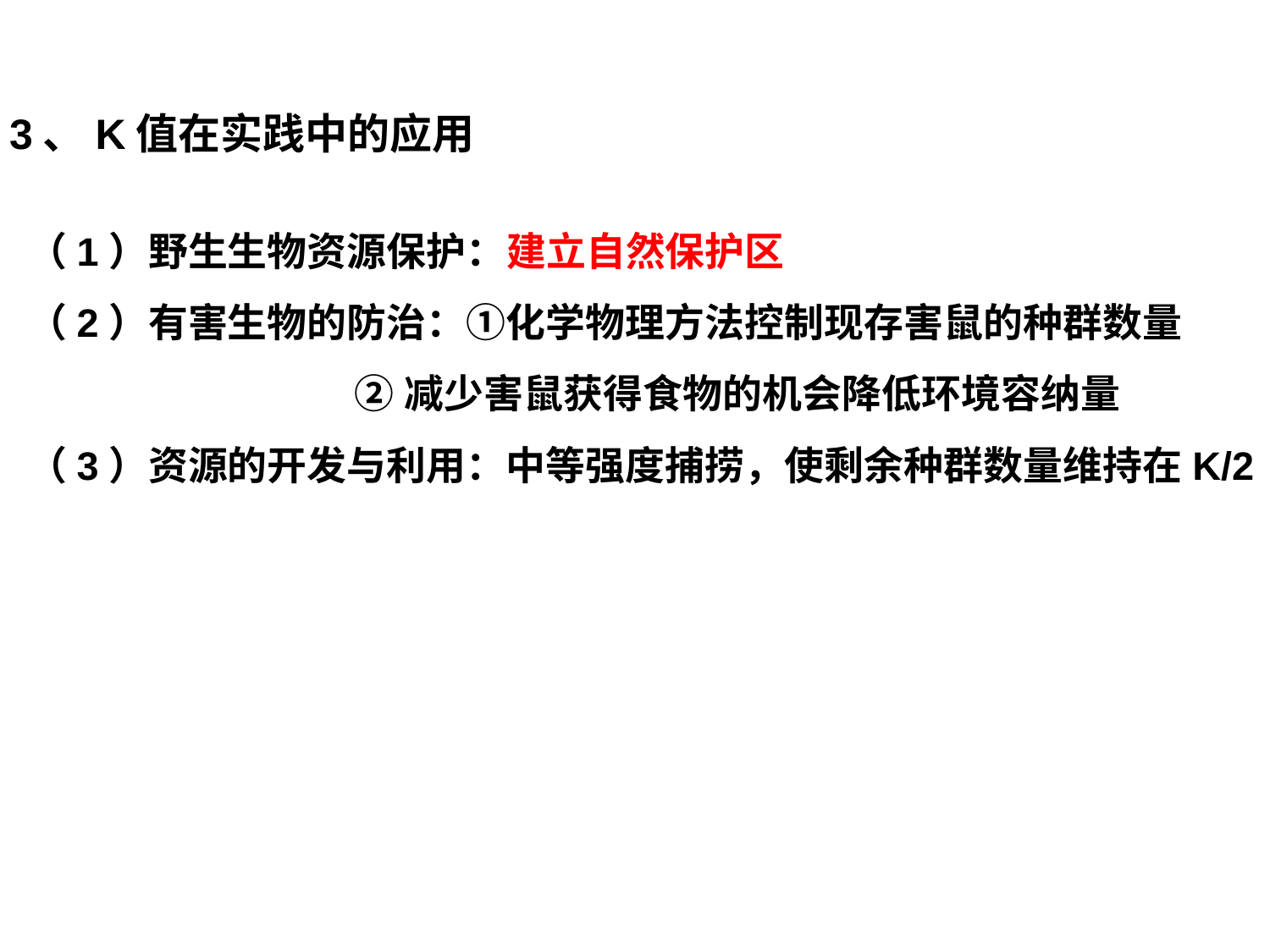

3、K值在实践中的应用
（1）野生生物资源保护：建立自然保护区
（2）有害生物的防治：①化学物理方法控制现存害鼠的种群数量
                                    ②减少害鼠获得食物的机会降低环境容纳量
（3）资源的开发与利用：中等强度捕捞，使剩余种群数量维持在K/2